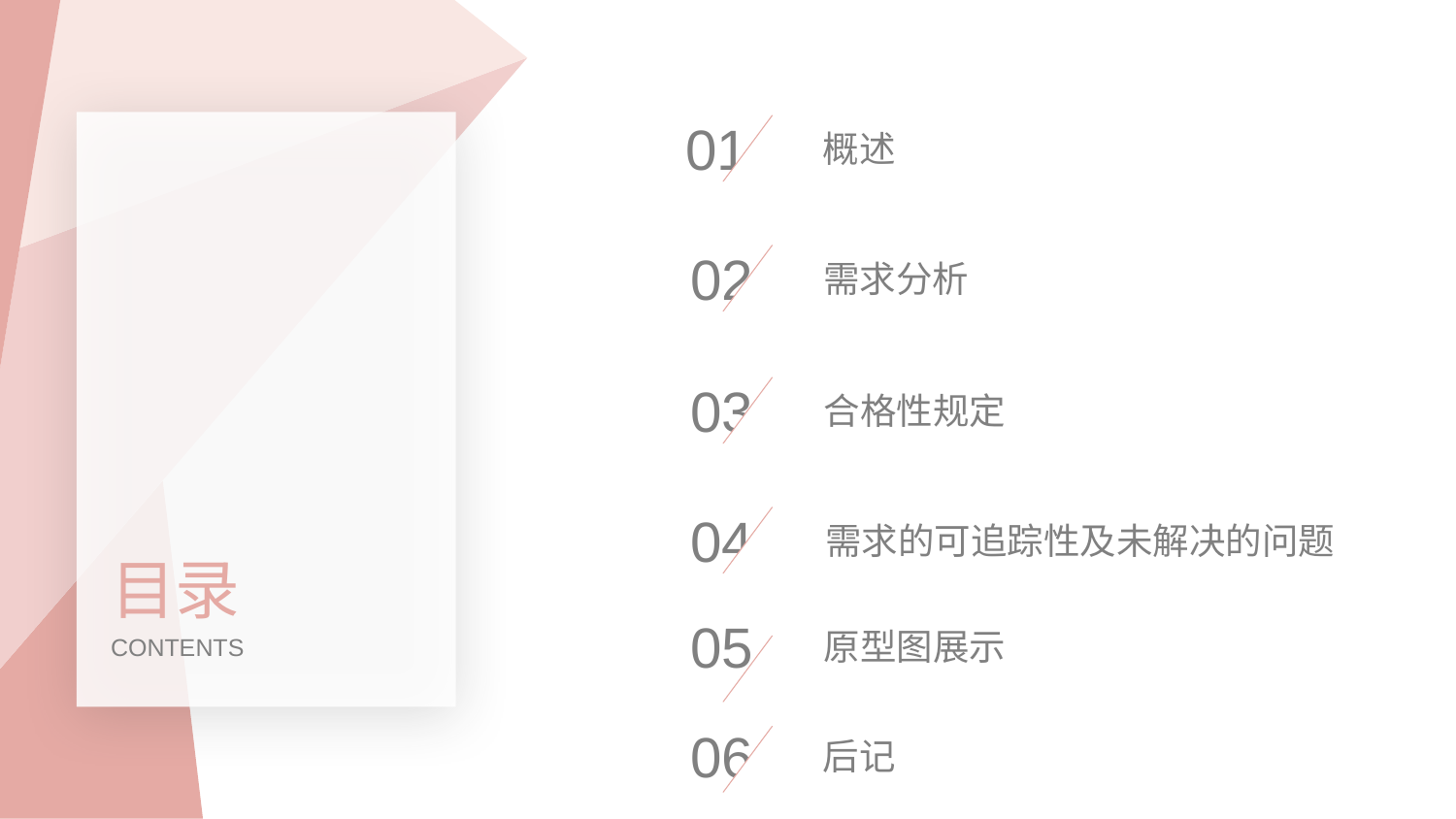

01

概述

02

需求分析
03

合格性规定
04

需求的可追踪性及未解决的问题
目录
05
原型图展示

CONTENTS
06

后记